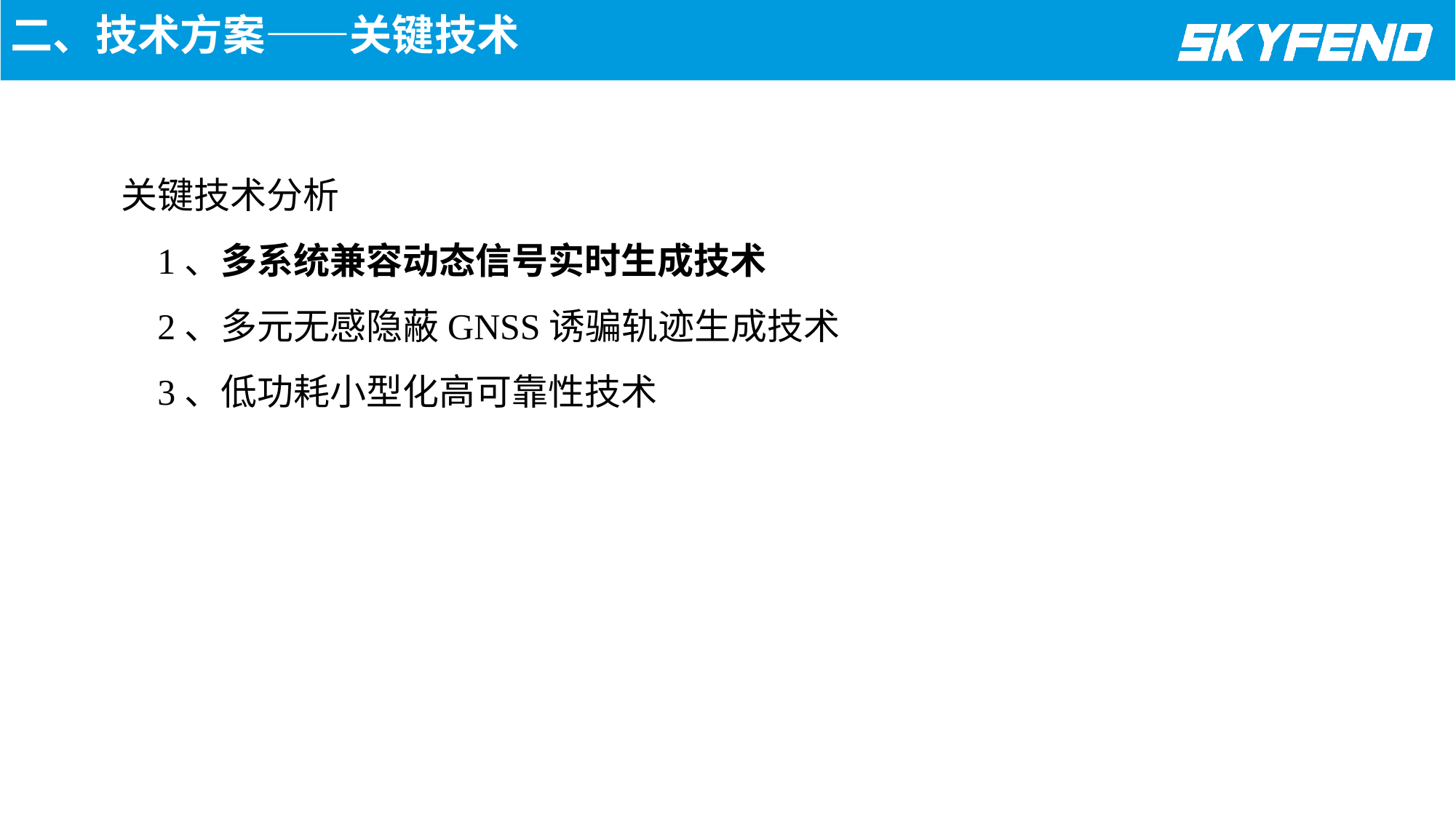

二、技术方案——关键技术
关键技术分析
    1、多系统兼容动态信号实时生成技术
    2、多元无感隐蔽GNSS诱骗轨迹生成技术
    3、低功耗小型化高可靠性技术